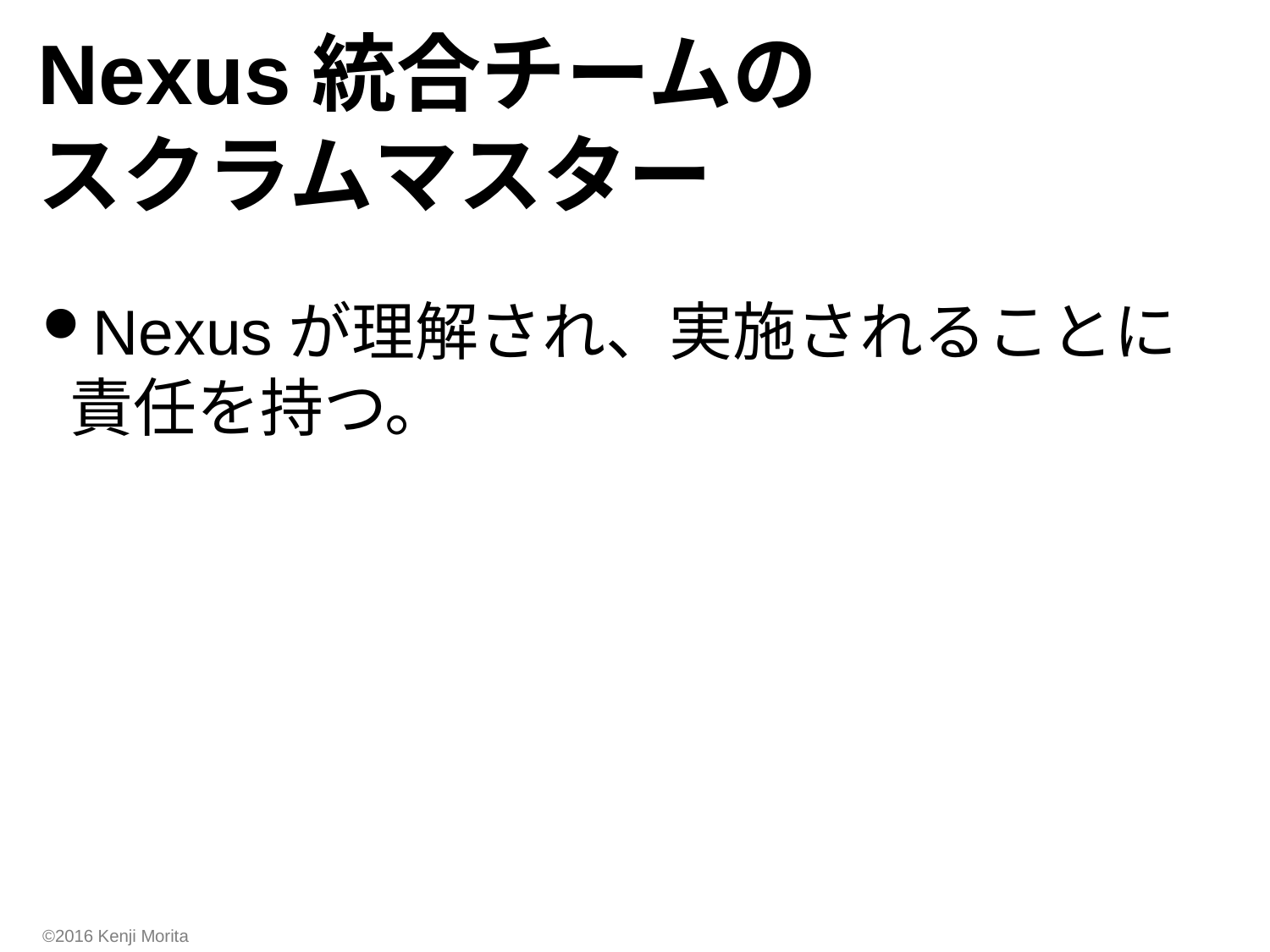

# Nexus統合チームの スクラムマスター
Nexusが理解され、実施されることに責任を持つ。